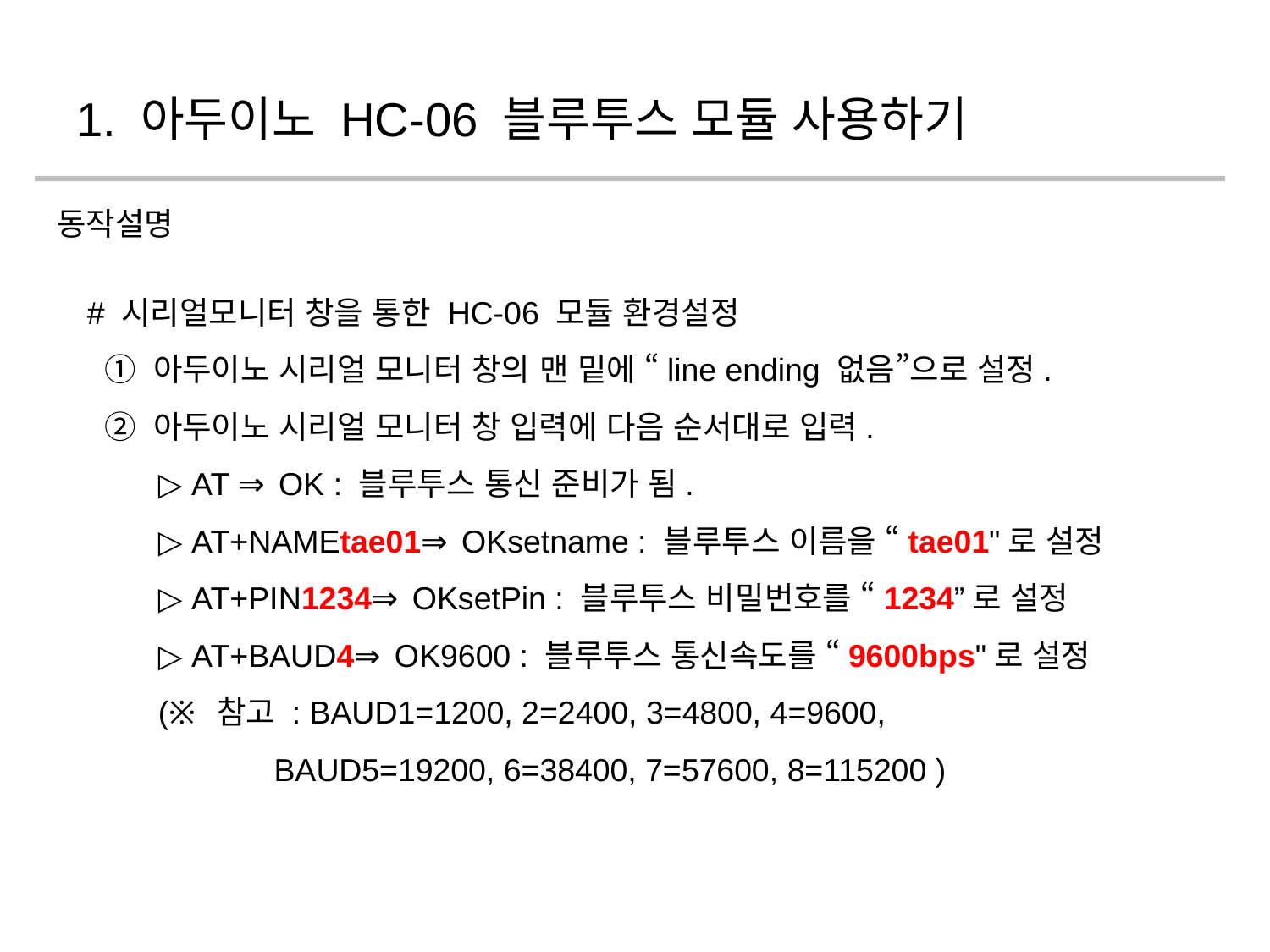

# 1. 아두이노 HC-06 블루투스 모듈 사용하기

동작설명
# 시리얼모니터 창을 통한 HC-06 모듈 환경설정
  ① 아두이노 시리얼 모니터 창의 맨 밑에 “line ending 없음”으로 설정.
  ② 아두이노 시리얼 모니터 창 입력에 다음 순서대로 입력.
        ▷ AT ⇒ OK : 블루투스 통신 준비가 됨.
        ▷ AT+NAMEtae01⇒ OKsetname : 블루투스 이름을 “tae01"로 설정
        ▷ AT+PIN1234⇒ OKsetPin : 블루투스 비밀번호를 “1234”로 설정
        ▷ AT+BAUD4⇒ OK9600 : 블루투스 통신속도를 “9600bps"로 설정
        (※ 참고 : BAUD1=1200, 2=2400, 3=4800, 4=9600,
                     BAUD5=19200, 6=38400, 7=57600, 8=115200 )